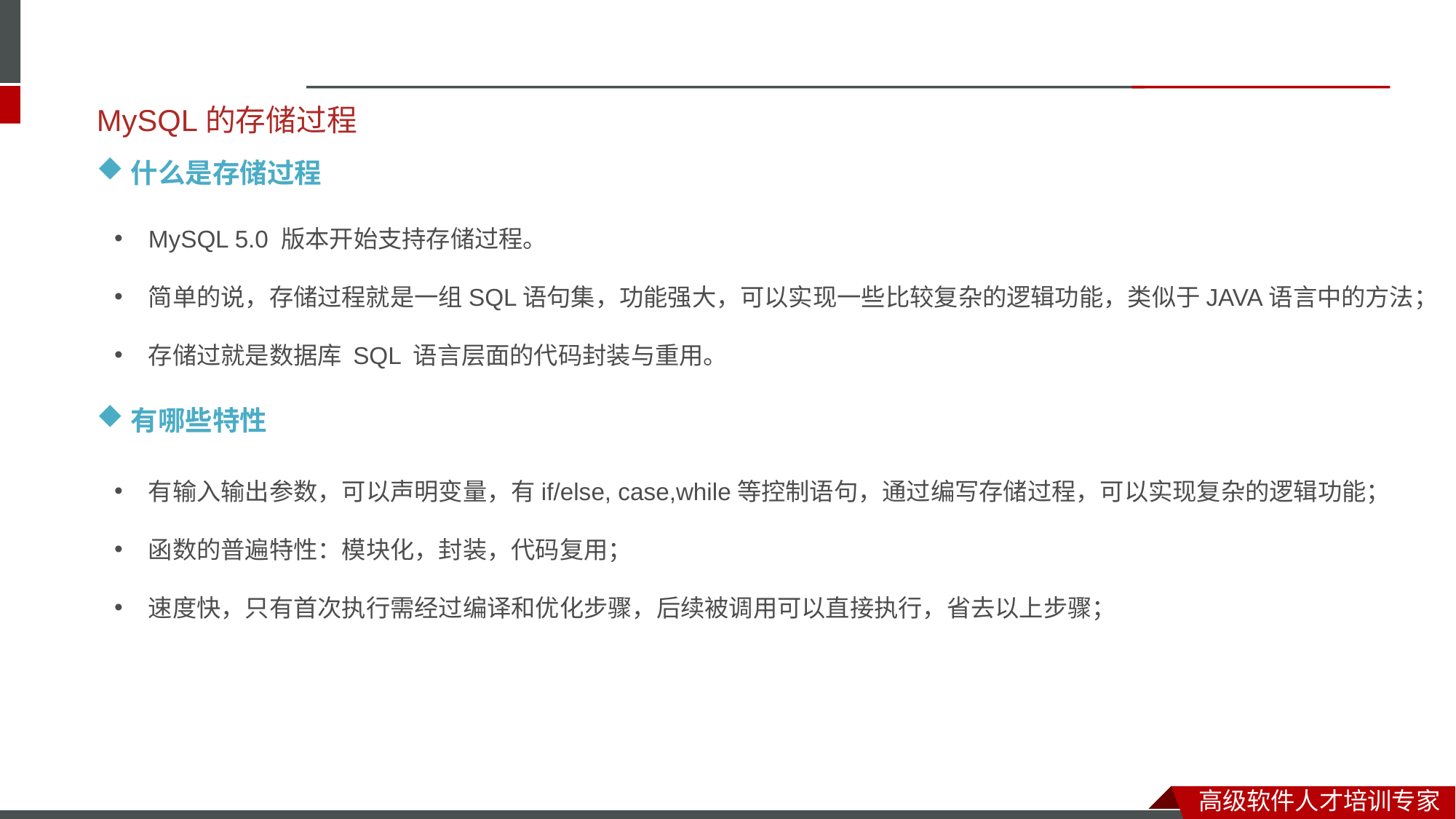

MySQL的存储过程
什么是存储过程
MySQL 5.0 版本开始支持存储过程。

简单的说，存储过程就是一组SQL语句集，功能强大，可以实现一些比较复杂的逻辑功能，类似于JAVA语言中的方法；

存储过就是数据库 SQL 语言层面的代码封装与重用。
有哪些特性
有输入输出参数，可以声明变量，有if/else, case,while等控制语句，通过编写存储过程，可以实现复杂的逻辑功能；

函数的普遍特性：模块化，封装，代码复用；

速度快，只有首次执行需经过编译和优化步骤，后续被调用可以直接执行，省去以上步骤；